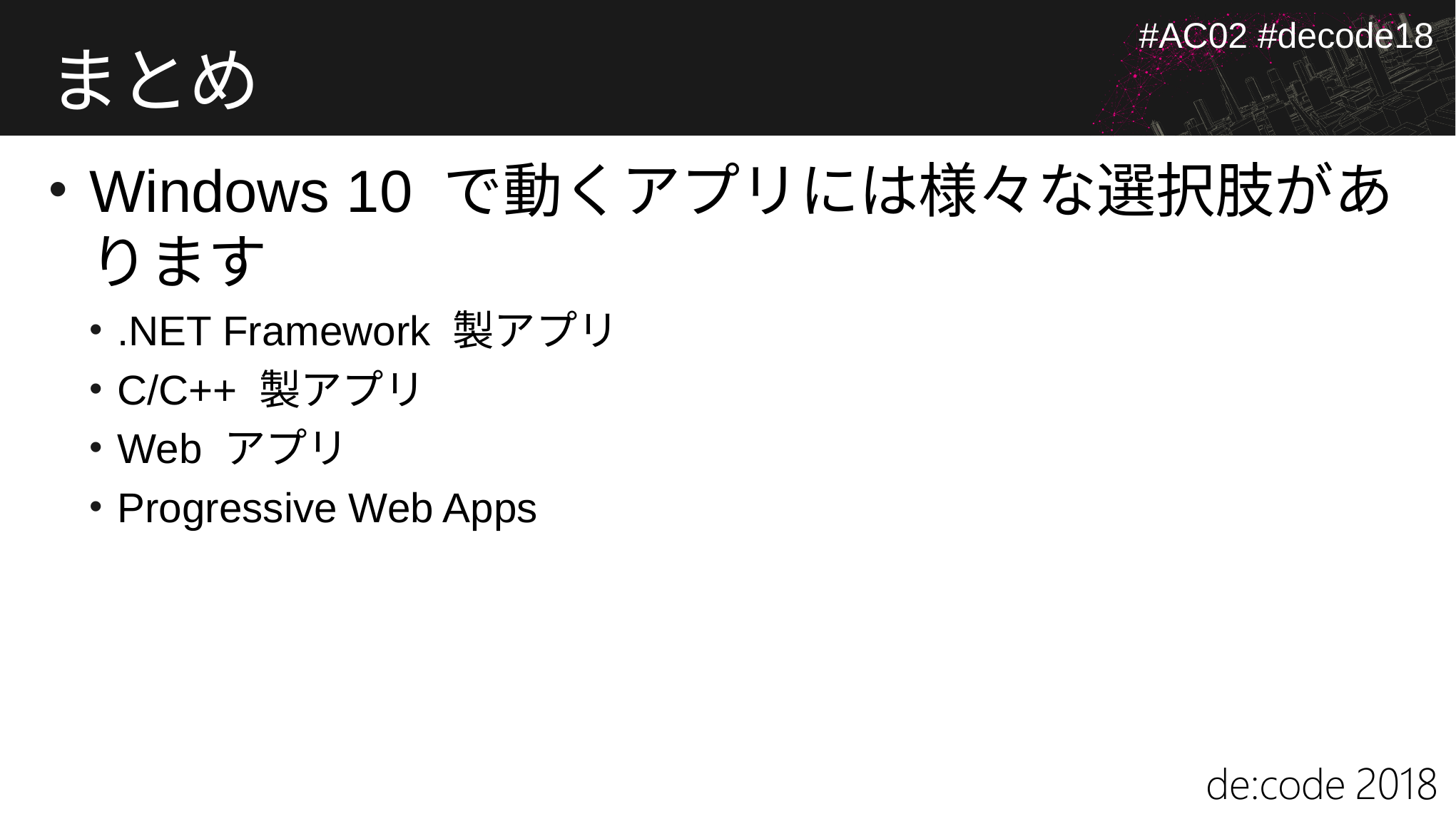

# まとめ
Windows 10 で動くアプリには様々な選択肢があります
.NET Framework 製アプリ
C/C++ 製アプリ
Web アプリ
Progressive Web Apps